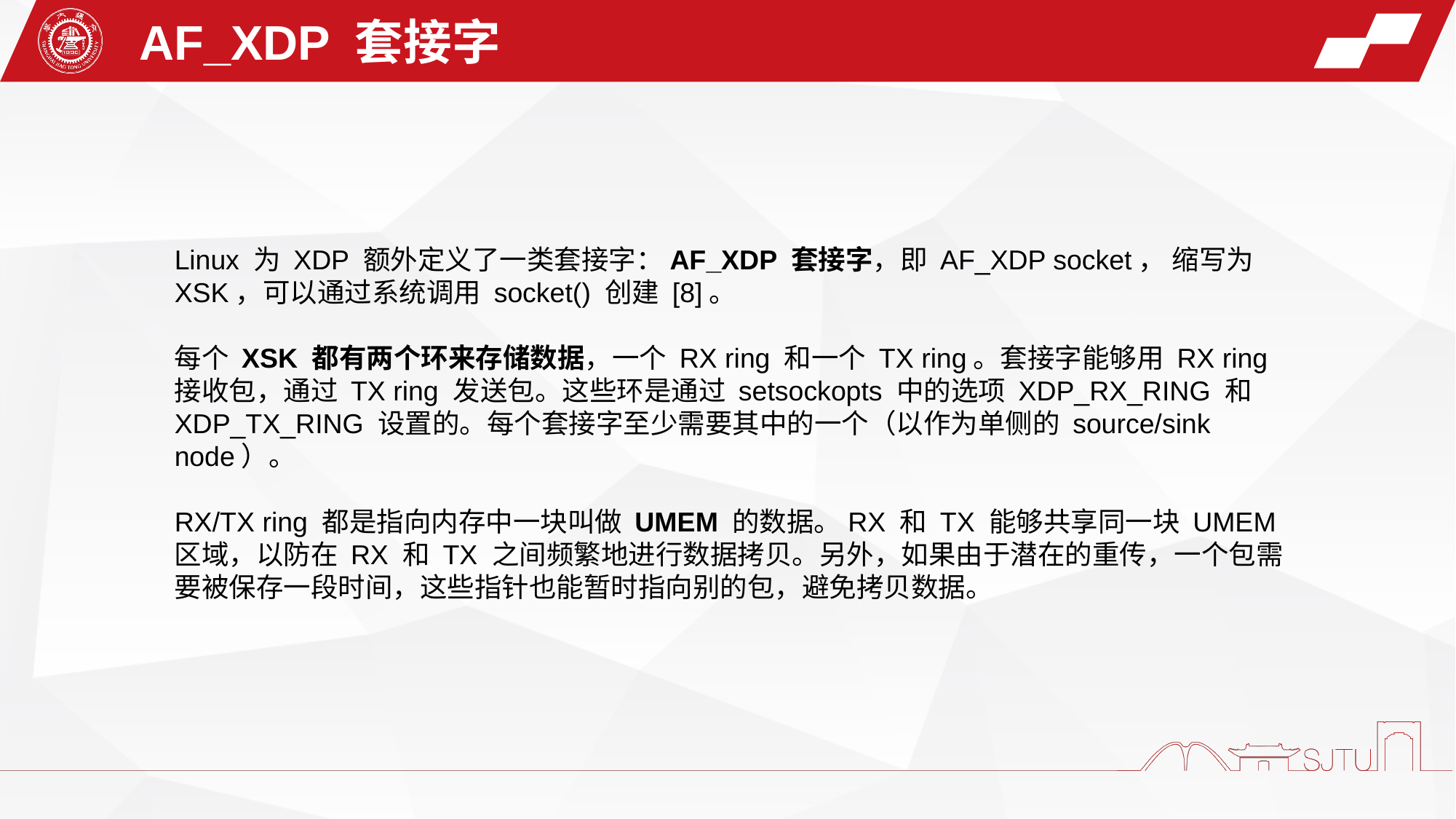

AF_XDP 套接字
Linux 为 XDP 额外定义了一类套接字：AF_XDP 套接字，即 AF_XDP socket， 缩写为 XSK，可以通过系统调用 socket() 创建 [8]。

每个 XSK 都有两个环来存储数据，一个 RX ring 和一个 TX ring。套接字能够用 RX ring 接收包，通过 TX ring 发送包。这些环是通过 setsockopts 中的选项 XDP_RX_RING 和 XDP_TX_RING 设置的。每个套接字至少需要其中的一个（以作为单侧的 source/sink node）。

RX/TX ring 都是指向内存中一块叫做 UMEM 的数据。RX 和 TX 能够共享同一块 UMEM 区域，以防在 RX 和 TX 之间频繁地进行数据拷贝。另外，如果由于潜在的重传，一个包需要被保存一段时间，这些指针也能暂时指向别的包，避免拷贝数据。